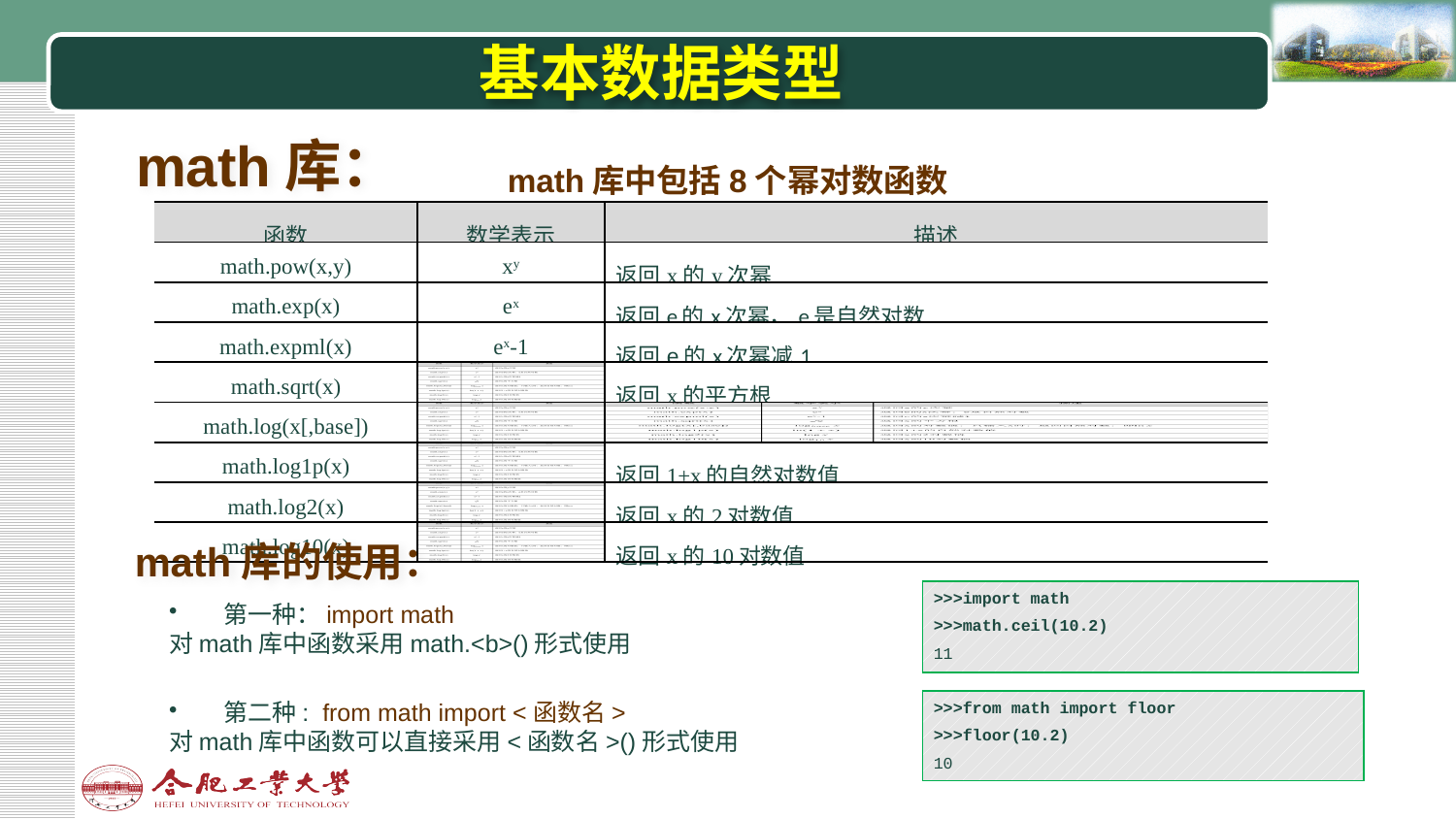

# 基本数据类型
math库：
math库中包括8个幂对数函数
| 函数 | 数学表示 | 描述 |
| --- | --- | --- |
| math.pow(x,y) | xy | 返回x的y次幂 |
| math.exp(x) | ex | 返回e的x次幂，e是自然对数 |
| math.expml(x) | ex-1 | 返回e的x次幂减1 |
| math.sqrt(x) |  | 返回x的平方根 |
| math.log(x[,base]) |  |  |
| math.log1p(x) |  | 返回1+x的自然对数值 |
| math.log2(x) |  | 返回x的2对数值 |
| math.log10(x) |  | 返回x的10对数值 |
math库的使用：
| >>>import math >>>math.ceil(10.2) 11 |
| --- |
第一种：import math
对math库中函数采用math.<b>()形式使用
第二种:  from math import <函数名>
对math库中函数可以直接采用<函数名>()形式使用
| >>>from math import floor >>>floor(10.2) 10 |
| --- |